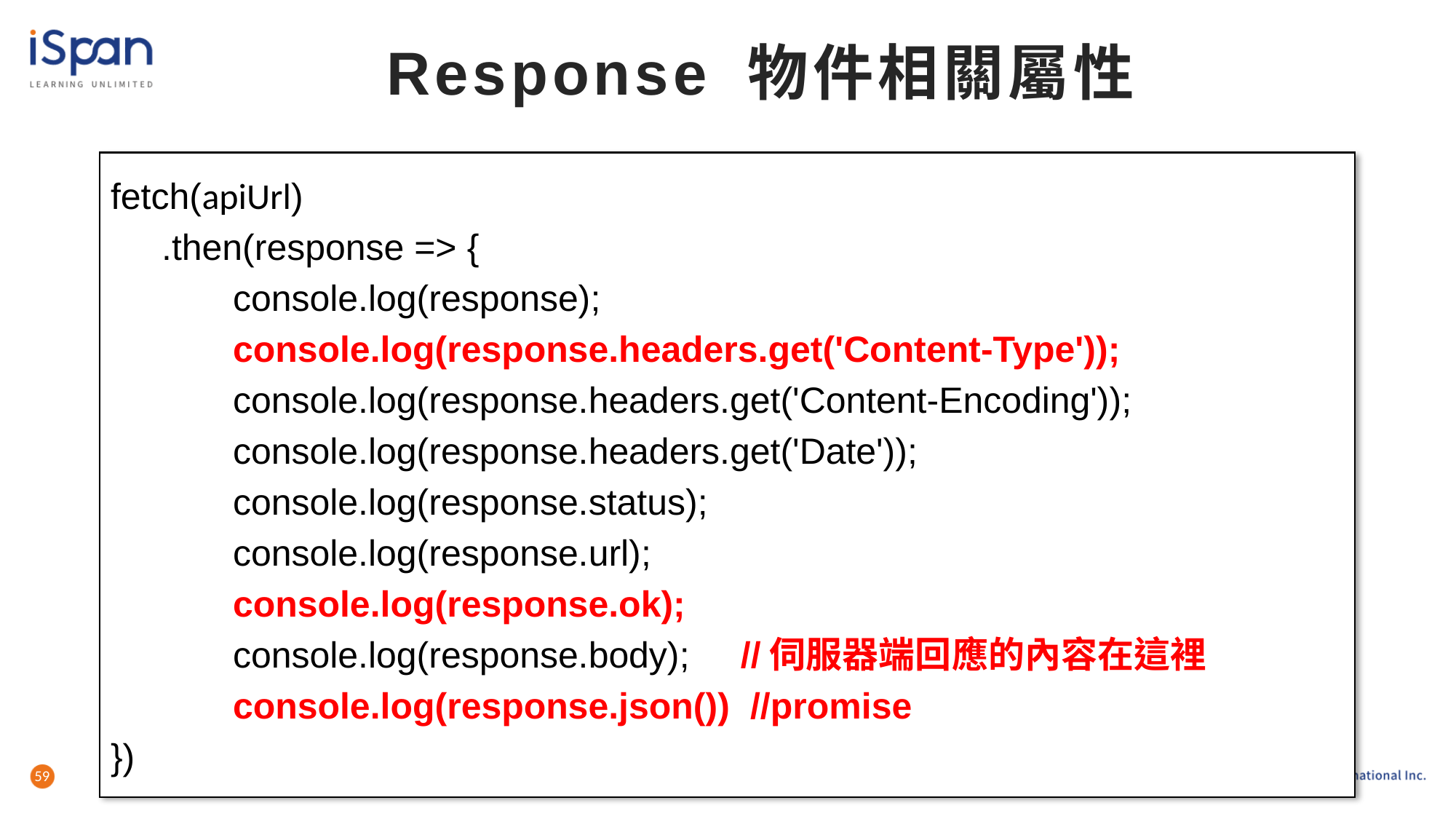

# Response 物件相關屬性
fetch(apiUrl)
     .then(response => {
            console.log(response);
            console.log(response.headers.get('Content-Type'));
            console.log(response.headers.get('Content-Encoding'));
            console.log(response.headers.get('Date'));
            console.log(response.status);
            console.log(response.url);
            console.log(response.ok);
            console.log(response.body);     //伺服器端回應的內容在這裡
            console.log(response.json())  //promise
})

59